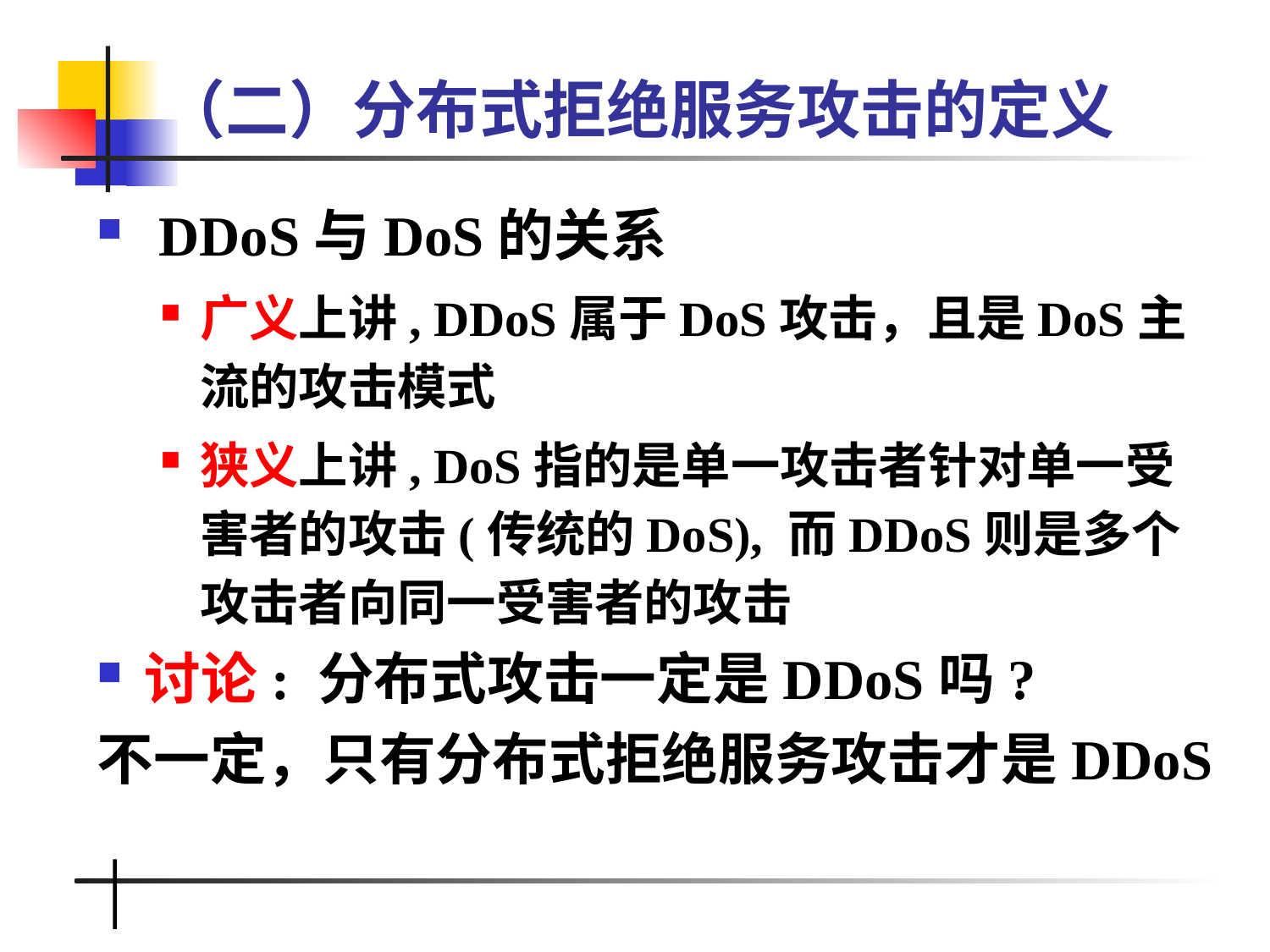

# （二）分布式拒绝服务攻击的定义
 DDoS与DoS的关系
广义上讲, DDoS属于DoS攻击，且是DoS主流的攻击模式
狭义上讲, DoS指的是单一攻击者针对单一受害者的攻击(传统的DoS), 而DDoS则是多个攻击者向同一受害者的攻击
讨论: 分布式攻击一定是DDoS吗?
不一定，只有分布式拒绝服务攻击才是DDoS